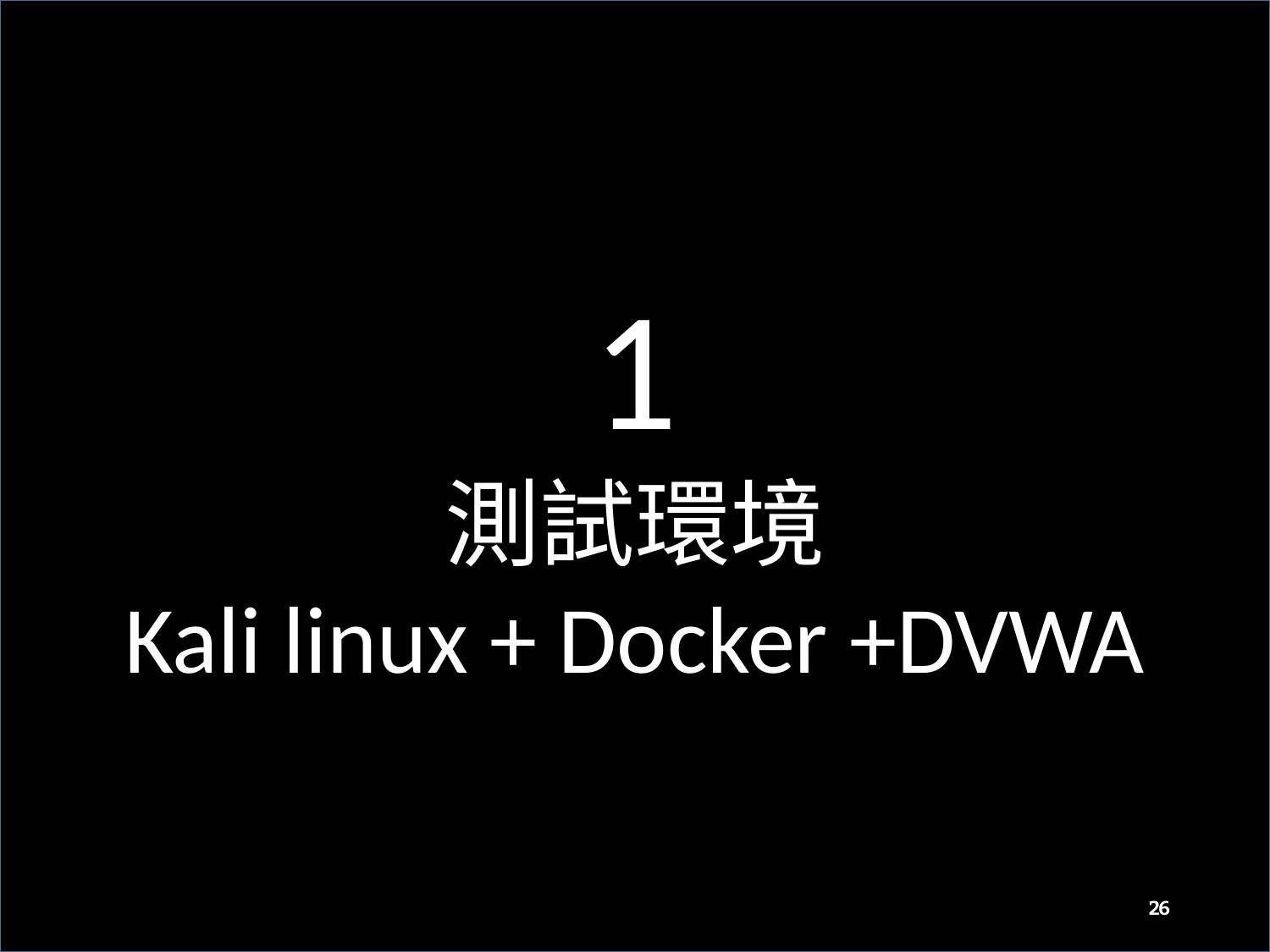

1
測試環境
Kali linux + Docker +DVWA
#

26